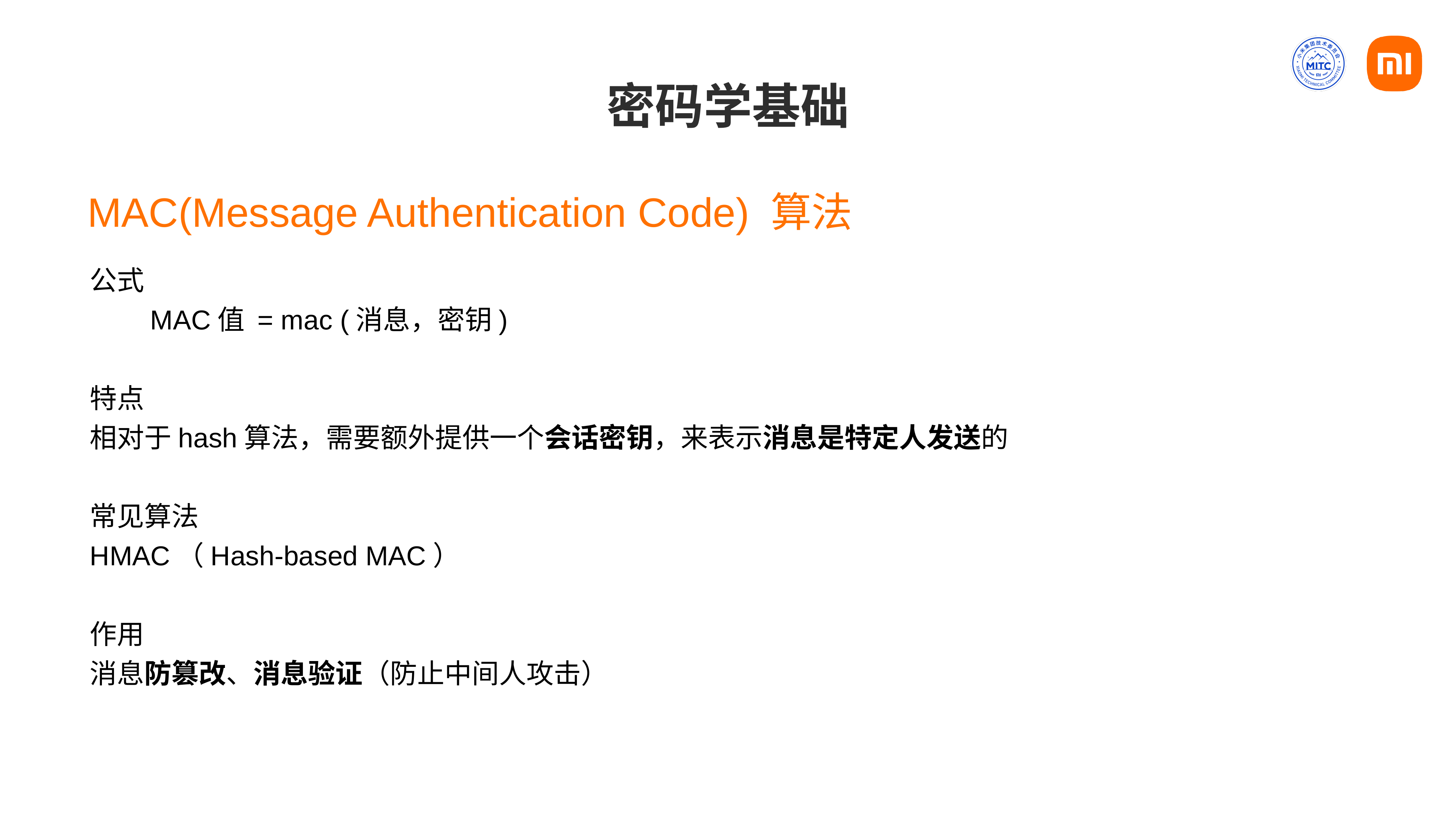

# 密码学基础
MAC(Message Authentication Code) 算法
公式
        MAC值 = mac (消息，密钥)

特点
相对于hash算法，需要额外提供一个会话密钥，来表示消息是特定人发送的

常见算法
HMAC（Hash-based MAC）

作用
消息防篡改、消息验证（防止中间人攻击）